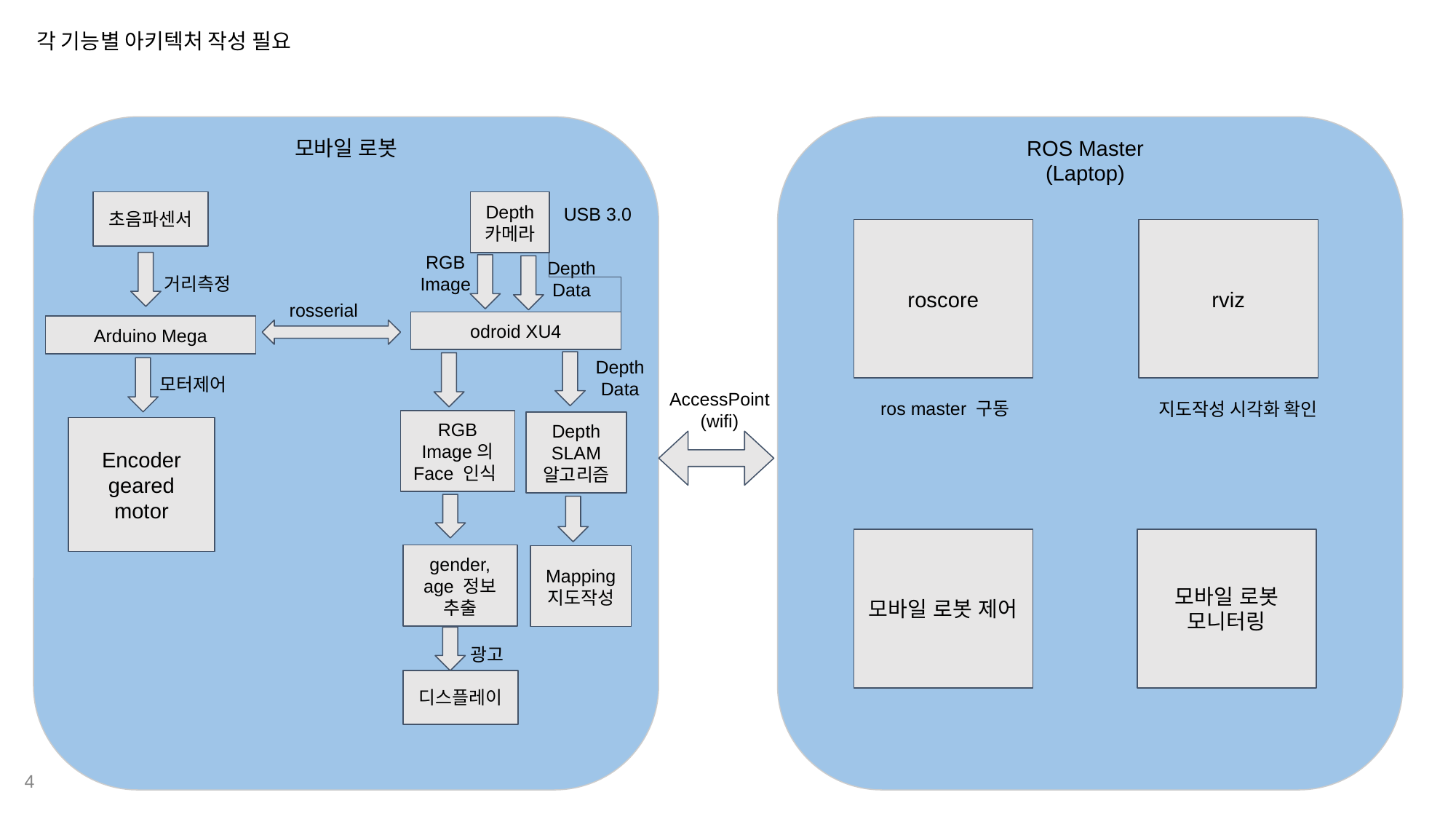

각 기능별 아키텍처 작성 필요

모바일 로봇
ROS Master
(Laptop)
초음파센서

거리측정
Arduino Mega

모터제어
Encoder geared motor
Depth
카메라
USB 3.0
RGB Image
Depth Data

odroid XU4
Depth Data

RGB Image의 Face 인식
Depth
SLAM
알고리즘

gender, age 정보 추출
Mapping
지도작성

광고
디스플레이
roscore
rviz
ros master 구동
모바일 로봇 모니터링
모바일 로봇 제어
지도작성 시각화 확인
rosserial

AccessPoint(wifi)

4